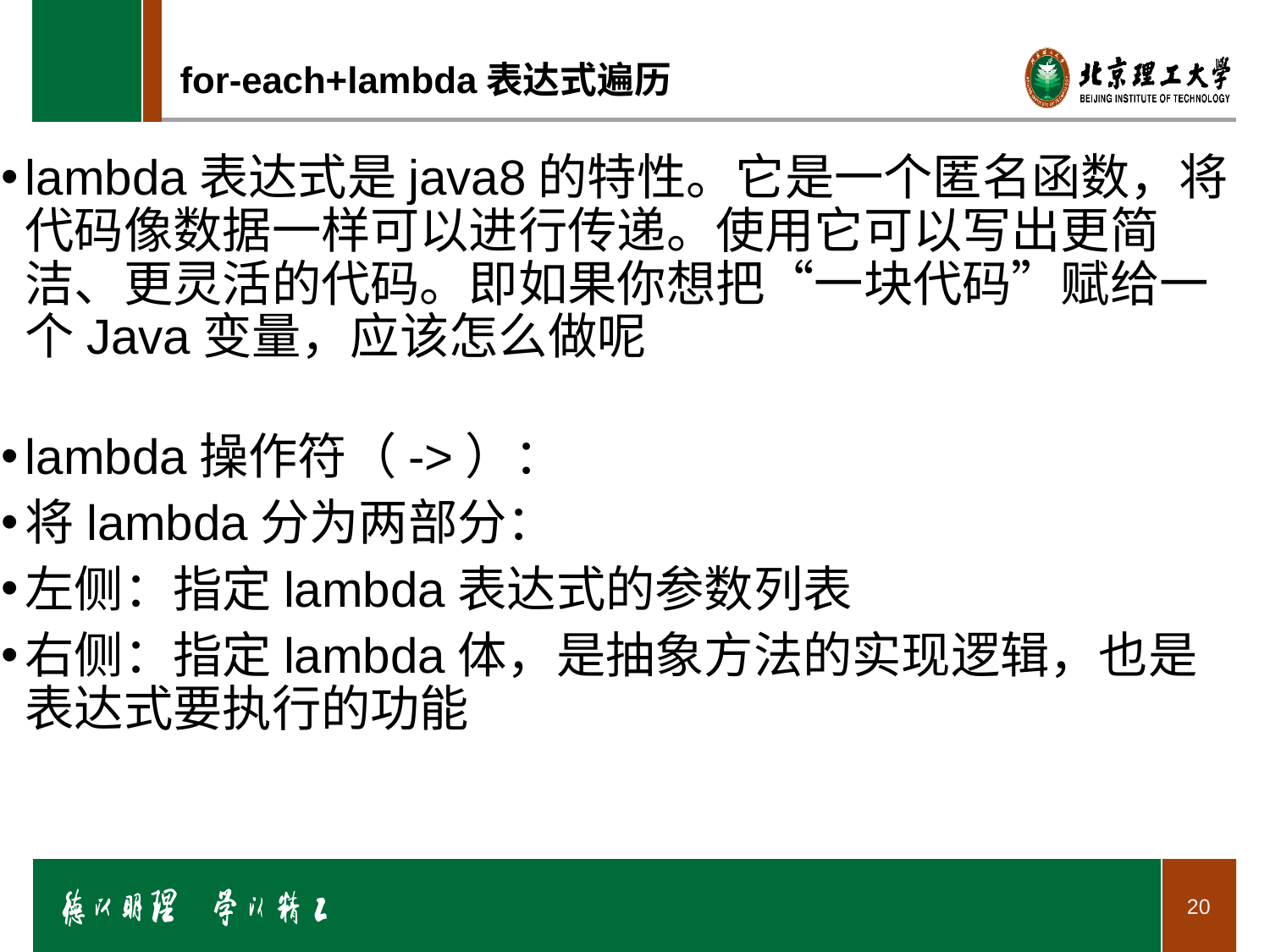

# for-each+lambda表达式遍历
lambda表达式是java8的特性。它是一个匿名函数，将代码像数据一样可以进行传递。使用它可以写出更简洁、更灵活的代码。即如果你想把“一块代码”赋给一个Java变量，应该怎么做呢

lambda操作符（->）：
将lambda分为两部分：
左侧：指定lambda表达式的参数列表
右侧：指定lambda体，是抽象方法的实现逻辑，也是表达式要执行的功能